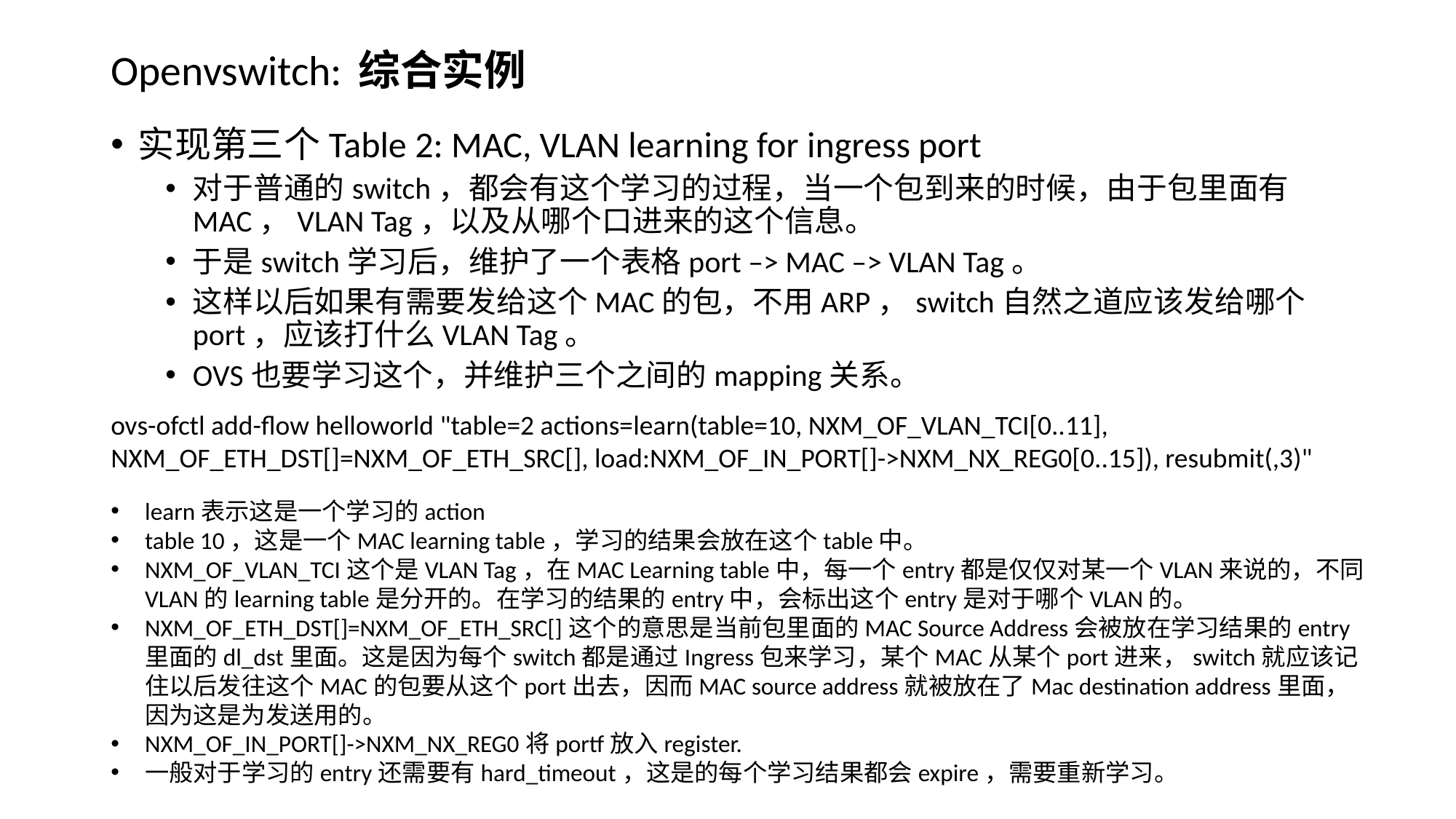

# Openvswitch: 综合实例
实现第三个Table 2: MAC, VLAN learning for ingress port
对于普通的switch，都会有这个学习的过程，当一个包到来的时候，由于包里面有MAC，VLAN Tag，以及从哪个口进来的这个信息。
于是switch学习后，维护了一个表格port –> MAC –> VLAN Tag。
这样以后如果有需要发给这个MAC的包，不用ARP，switch自然之道应该发给哪个port，应该打什么VLAN Tag。
OVS也要学习这个，并维护三个之间的mapping关系。

ovs-ofctl add-flow helloworld "table=2 actions=learn(table=10, NXM_OF_VLAN_TCI[0..11], NXM_OF_ETH_DST[]=NXM_OF_ETH_SRC[], load:NXM_OF_IN_PORT[]->NXM_NX_REG0[0..15]), resubmit(,3)"
learn表示这是一个学习的action
table 10，这是一个MAC learning table，学习的结果会放在这个table中。
NXM_OF_VLAN_TCI这个是VLAN Tag，在MAC Learning table中，每一个entry都是仅仅对某一个VLAN来说的，不同VLAN的learning table是分开的。在学习的结果的entry中，会标出这个entry是对于哪个VLAN的。
NXM_OF_ETH_DST[]=NXM_OF_ETH_SRC[]这个的意思是当前包里面的MAC Source Address会被放在学习结果的entry里面的dl_dst里面。这是因为每个switch都是通过Ingress包来学习，某个MAC从某个port进来，switch就应该记住以后发往这个MAC的包要从这个port出去，因而MAC source address就被放在了Mac destination address里面，因为这是为发送用的。
NXM_OF_IN_PORT[]->NXM_NX_REG0将portf放入register.
一般对于学习的entry还需要有hard_timeout，这是的每个学习结果都会expire，需要重新学习。